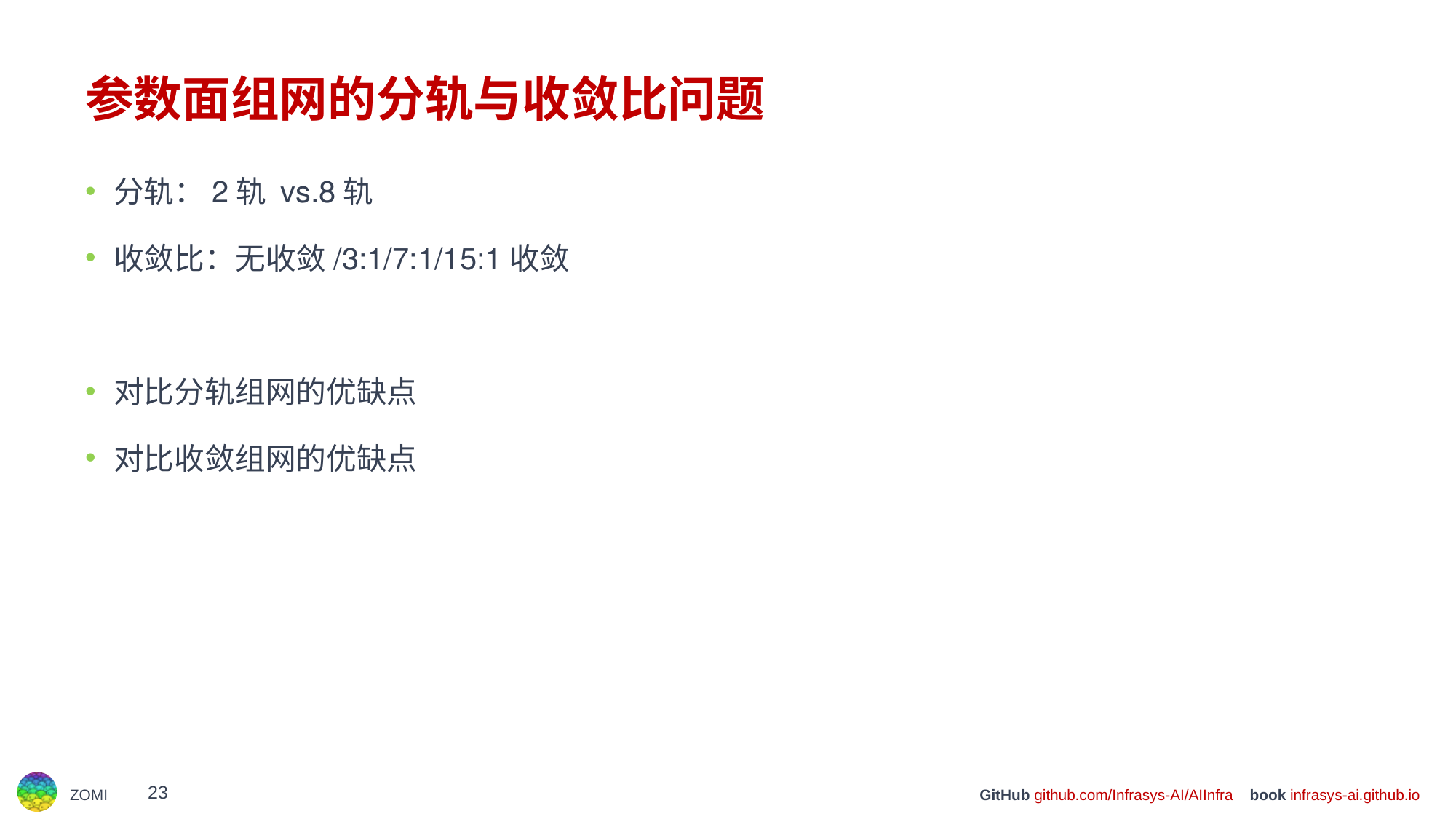

# 参数面组网的分轨与收敛比问题
分轨：2轨 vs.8轨
收敛比：无收敛/3:1/7:1/15:1收敛

对比分轨组网的优缺点
对比收敛组网的优缺点